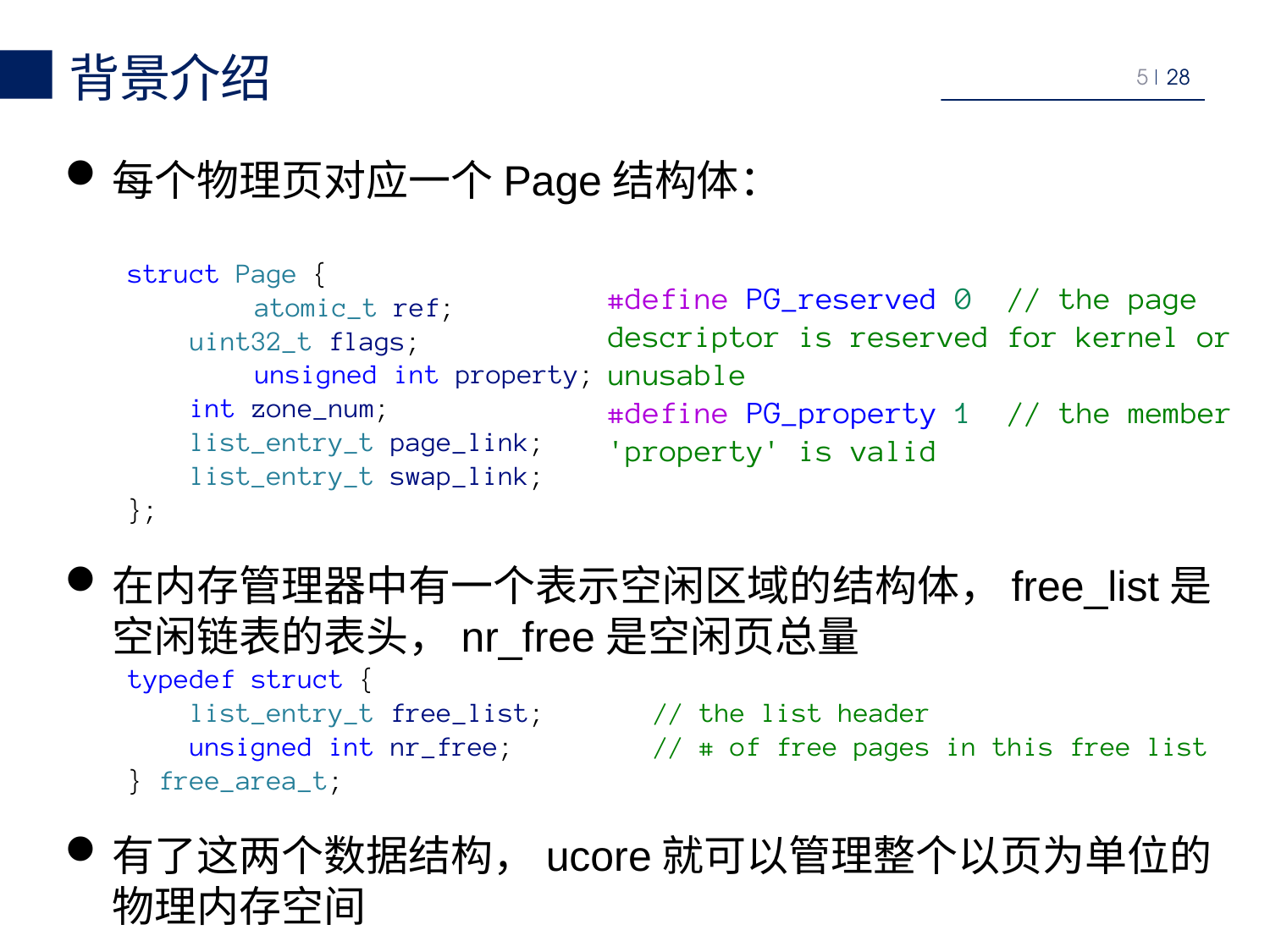

背景介绍

5
每个物理页对应一个Page结构体：

struct Page {
  	atomic_t ref;
    uint32_t flags;
	unsigned int property;
    int zone_num;
    list_entry_t page_link;
    list_entry_t swap_link;
};

在内存管理器中有一个表示空闲区域的结构体，free_list是空闲链表的表头，nr_free是空闲页总量
typedef struct {
    list_entry_t free_list;       // the list header
    unsigned int nr_free;         // # of free pages in this free list
} free_area_t;

有了这两个数据结构，ucore就可以管理整个以页为单位的物理内存空间
#define PG_reserved 0  // the page descriptor is reserved for kernel or unusable
#define PG_property 1  // the member 'property' is valid